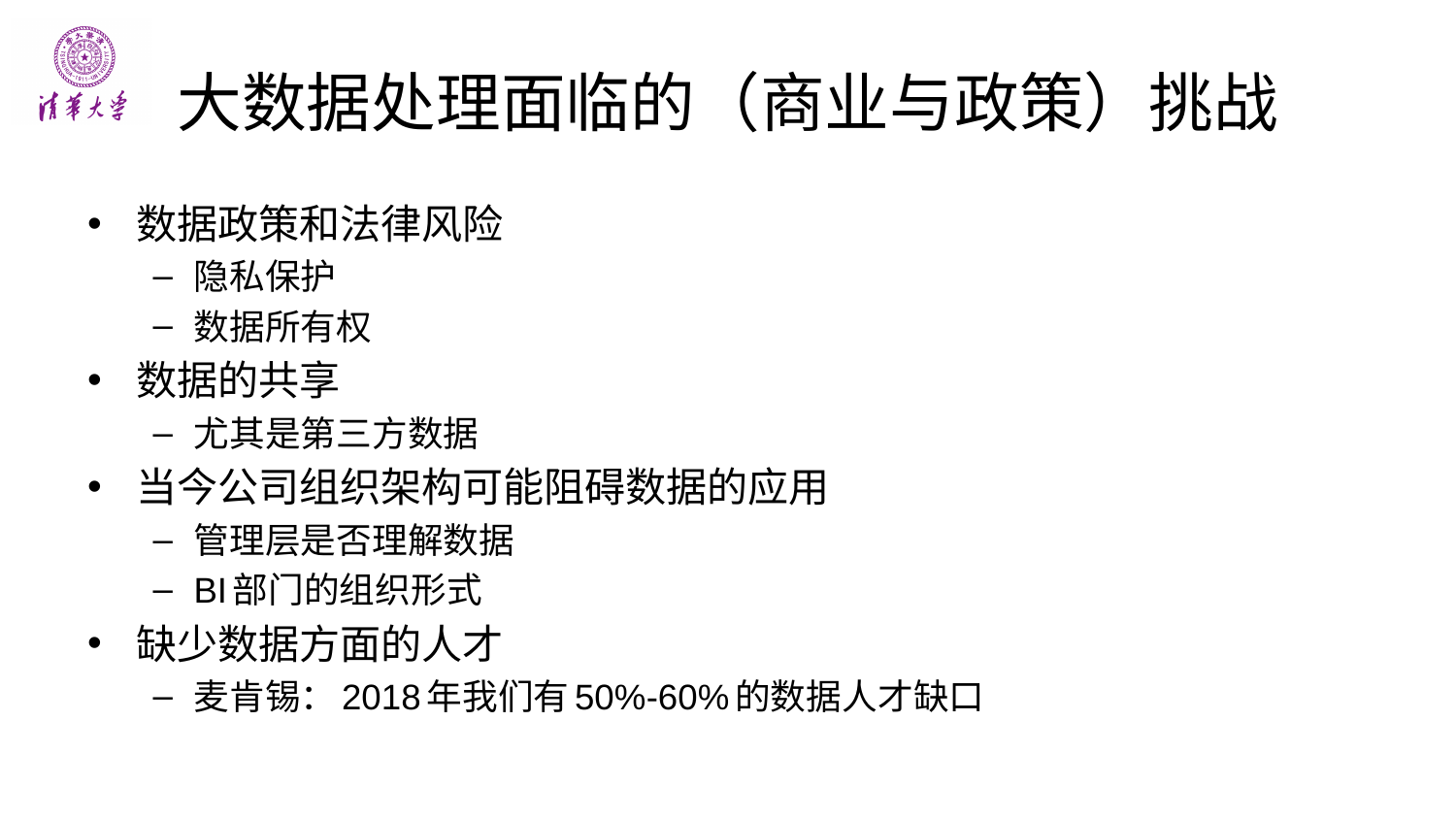

# 大数据处理面临的（商业与政策）挑战
数据政策和法律风险
隐私保护
数据所有权
数据的共享
尤其是第三方数据
当今公司组织架构可能阻碍数据的应用
管理层是否理解数据
BI部门的组织形式
缺少数据方面的人才
麦肯锡：2018年我们有50%-60%的数据人才缺口